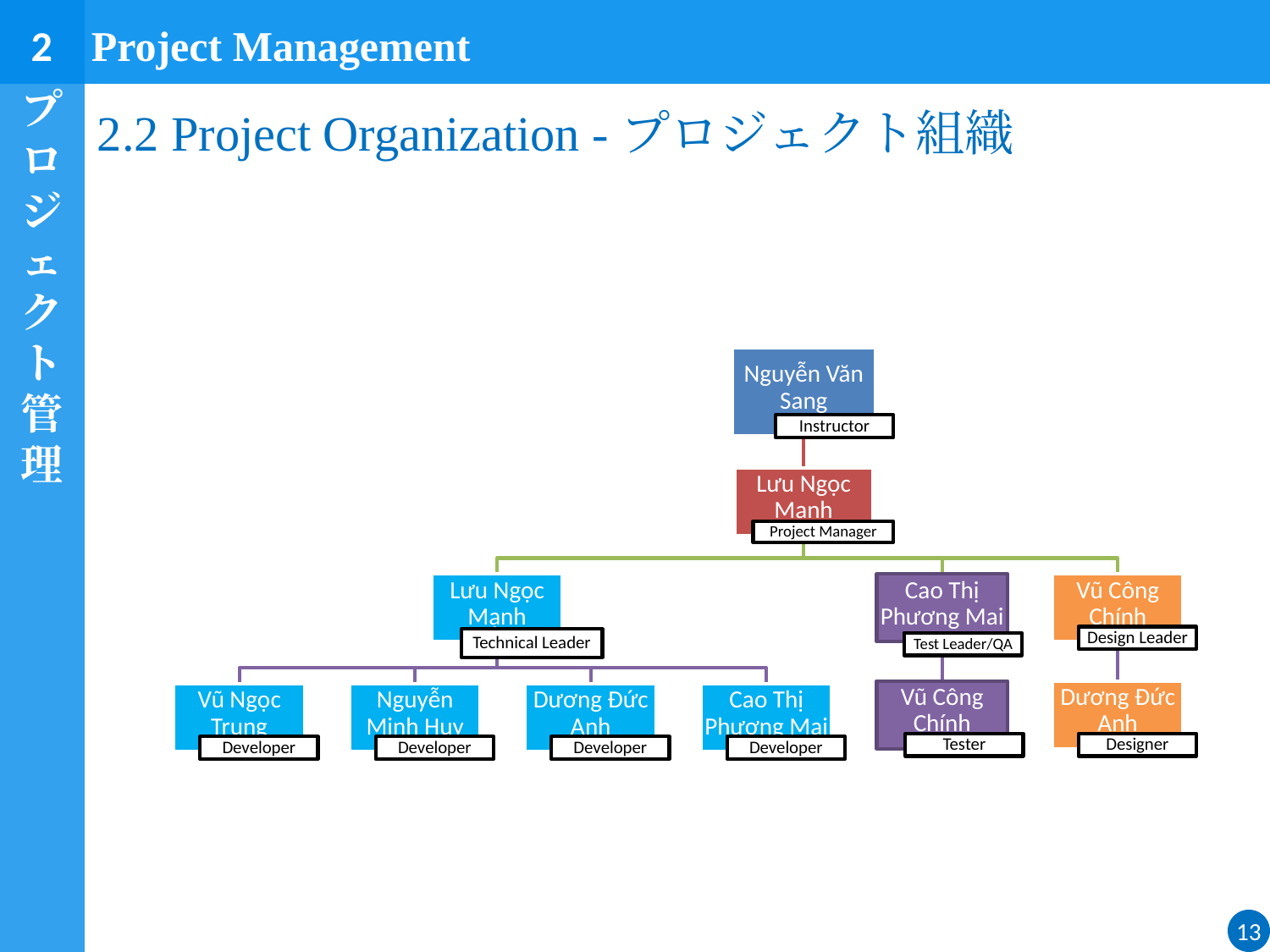

2
Project Management
プロジェクト管理
# 2.2 Project Organization -プロジェクト組織
Nguyễn Văn Sang
Instructor
Lưu Ngọc Mạnh
Project Manager
Lưu Ngọc Mạnh
Technical Leader
Vũ Ngọc Trung
Developer
Nguyễn Minh Huy
Developer
Dương Đức Anh
Developer
Cao Thị Phương Mai
Developer
Cao Thị Phương Mai
Test Leader/QA
Vũ Công Chính
Tester
Vũ Công Chính
Design Leader
Dương Đức Anh
Designer
13